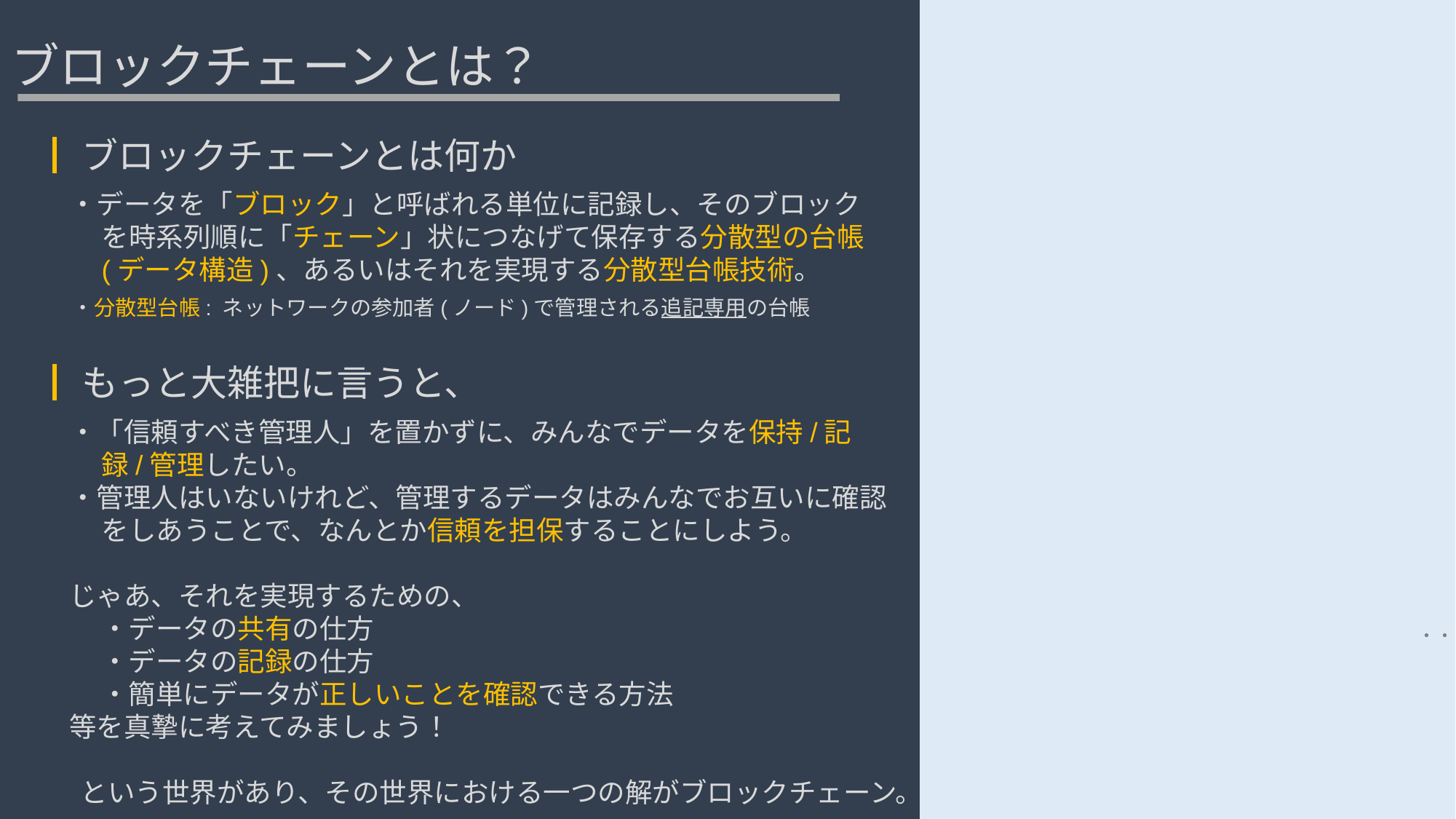

# ブロックチェーンとは？
┃ブロックチェーンとは何か
・データを「ブロック」と呼ばれる単位に記録し、そのブロックを時系列順に「チェーン」状につなげて保存する分散型の台帳(データ構造)、あるいはそれを実現する分散型台帳技術。
・分散型台帳: ネットワークの参加者(ノード)で管理される追記専用の台帳
┃もっと大雑把に言うと、
・「信頼すべき管理人」を置かずに、みんなでデータを保持/記録/管理したい。
・管理人はいないけれど、管理するデータはみんなでお互いに確認をしあうことで、なんとか信頼を担保することにしよう。

じゃあ、それを実現するための、
・データの共有の仕方
・データの記録の仕方
・簡単にデータが正しいことを確認できる方法
等を真摯に考えてみましょう！
という世界があり、その世界における一つの解がブロックチェーン。
・・・